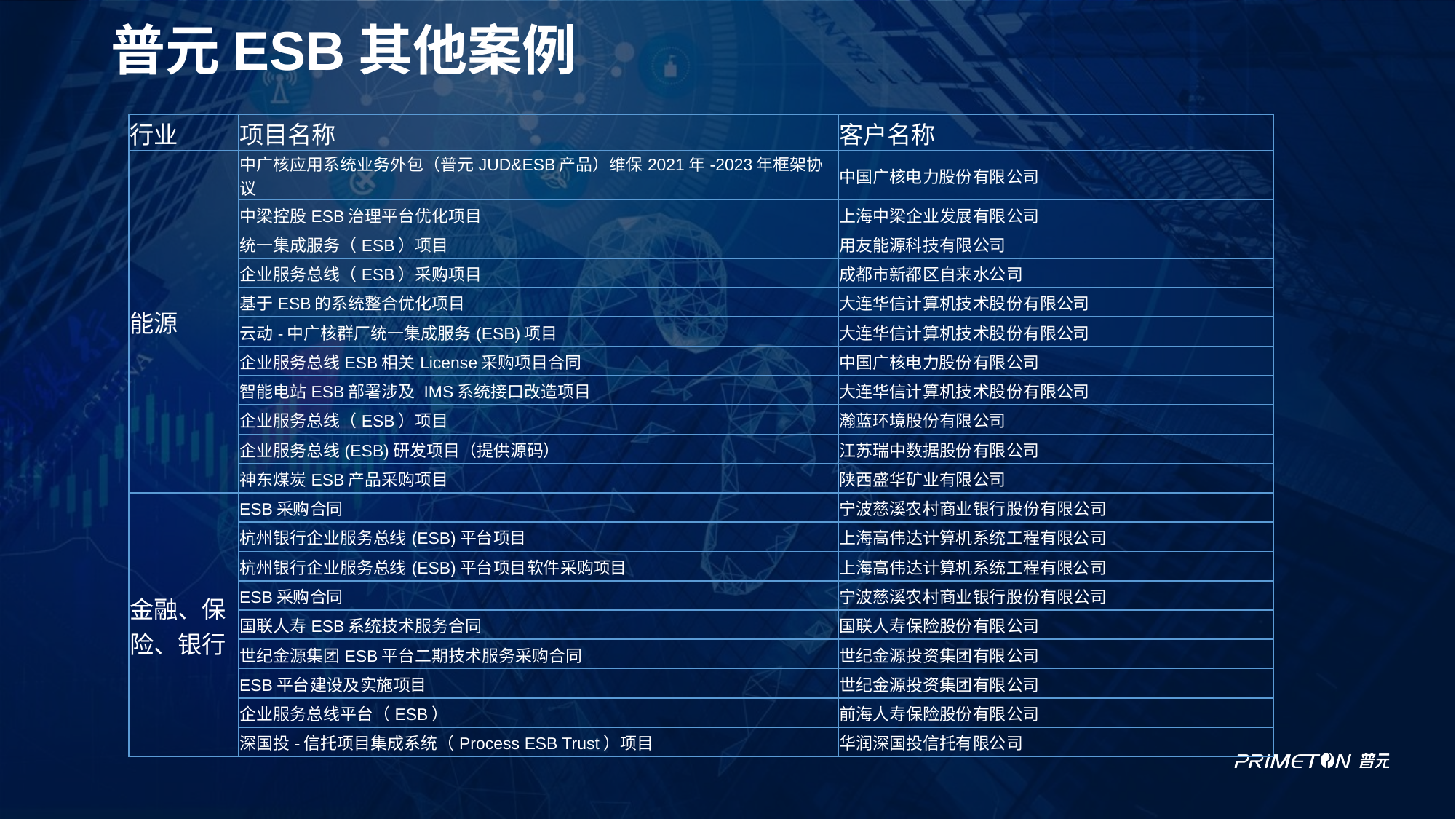

# 普元ESB其他案例
| 行业 | 项目名称 | 客户名称 |
| --- | --- | --- |
| 能源 | 中广核应用系统业务外包（普元JUD&ESB产品）维保2021年-2023年框架协议 | 中国广核电力股份有限公司 |
|  | 中梁控股ESB治理平台优化项目 | 上海中梁企业发展有限公司 |
|  | 统一集成服务（ESB）项目 | 用友能源科技有限公司 |
|  | 企业服务总线（ESB）采购项目 | 成都市新都区自来水公司 |
|  | 基于ESB的系统整合优化项目 | 大连华信计算机技术股份有限公司 |
|  | 云动-中广核群厂统一集成服务(ESB)项目 | 大连华信计算机技术股份有限公司 |
|  | 企业服务总线ESB相关License采购项目合同 | 中国广核电力股份有限公司 |
|  | 智能电站ESB部署涉及 IMS系统接口改造项目 | 大连华信计算机技术股份有限公司 |
|  | 企业服务总线（ESB）项目 | 瀚蓝环境股份有限公司 |
|  | 企业服务总线(ESB)研发项目（提供源码） | 江苏瑞中数据股份有限公司 |
|  | 神东煤炭ESB产品采购项目 | 陕西盛华矿业有限公司 |
| 金融、保险、银行 | ESB采购合同 | 宁波慈溪农村商业银行股份有限公司 |
|  | 杭州银行企业服务总线(ESB)平台项目 | 上海高伟达计算机系统工程有限公司 |
|  | 杭州银行企业服务总线(ESB)平台项目软件采购项目 | 上海高伟达计算机系统工程有限公司 |
|  | ESB采购合同 | 宁波慈溪农村商业银行股份有限公司 |
|  | 国联人寿ESB系统技术服务合同 | 国联人寿保险股份有限公司 |
|  | 世纪金源集团ESB平台二期技术服务采购合同 | 世纪金源投资集团有限公司 |
|  | ESB平台建设及实施项目 | 世纪金源投资集团有限公司 |
|  | 企业服务总线平台（ESB） | 前海人寿保险股份有限公司 |
|  | 深国投-信托项目集成系统（Process ESB Trust）项目 | 华润深国投信托有限公司 |